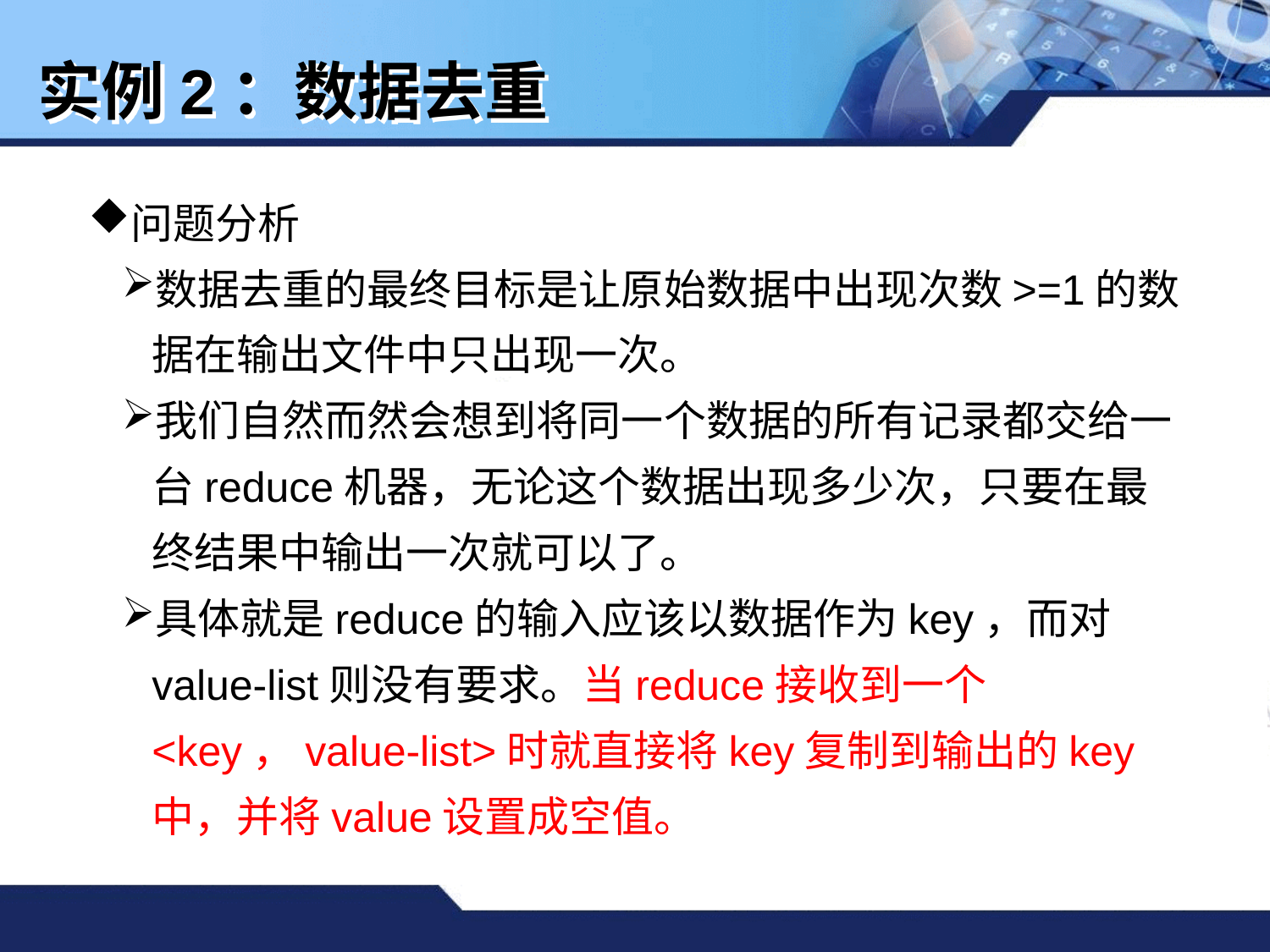

# 实例2：数据去重
问题分析
数据去重的最终目标是让原始数据中出现次数>=1的数据在输出文件中只出现一次。
我们自然而然会想到将同一个数据的所有记录都交给一台reduce机器，无论这个数据出现多少次，只要在最终结果中输出一次就可以了。
具体就是reduce的输入应该以数据作为key，而对value-list则没有要求。当reduce接收到一个<key，value-list>时就直接将key复制到输出的key中，并将value设置成空值。